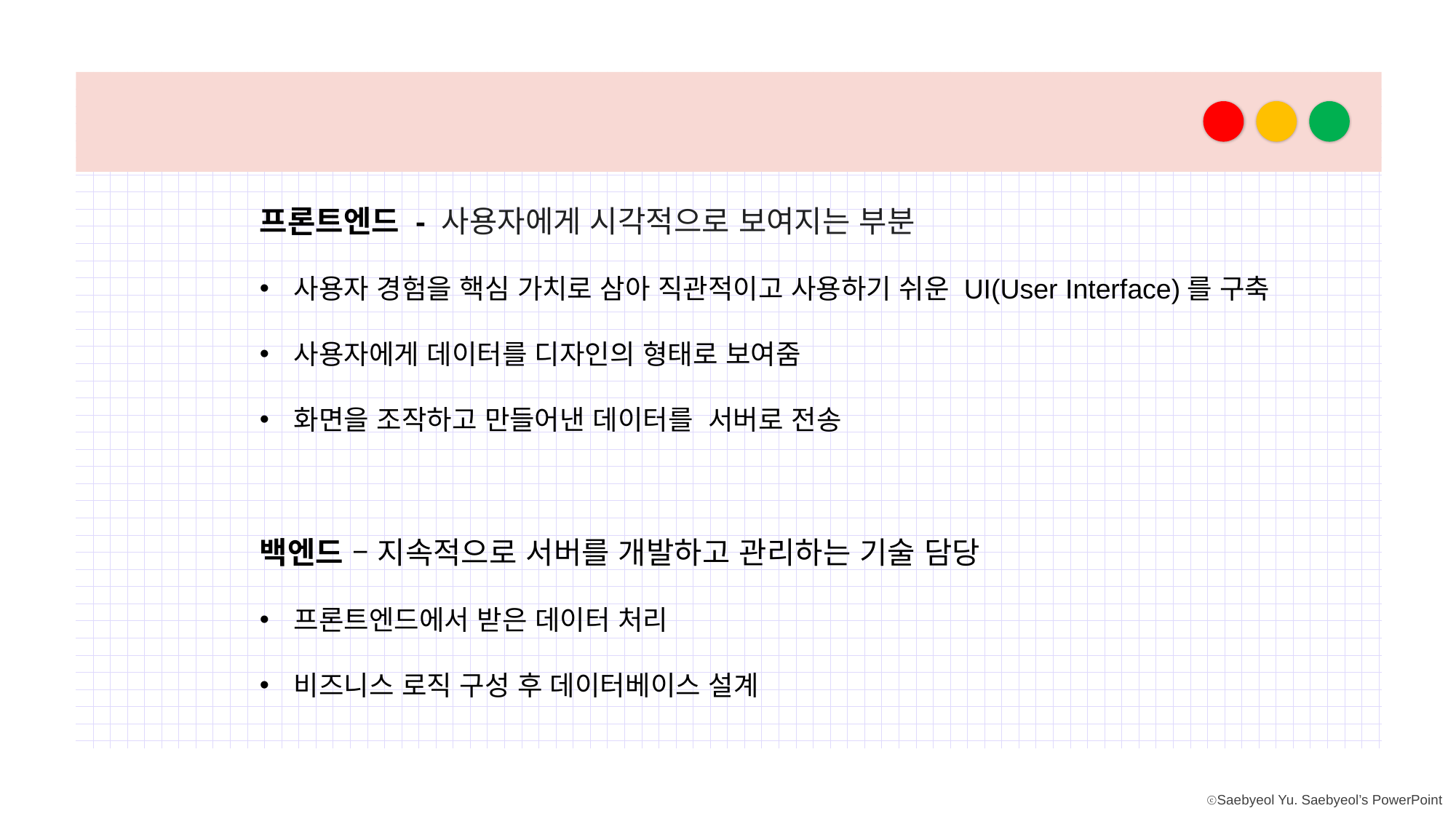

프론트엔드 - 사용자에게 시각적으로 보여지는 부분

사용자 경험을 핵심 가치로 삼아 직관적이고 사용하기 쉬운 UI(User Interface)를 구축

사용자에게 데이터를 디자인의 형태로 보여줌

화면을 조작하고 만들어낸 데이터를  서버로 전송

백엔드 – 지속적으로 서버를 개발하고 관리하는 기술 담당

프론트엔드에서 받은 데이터 처리

비즈니스 로직 구성 후 데이터베이스 설계